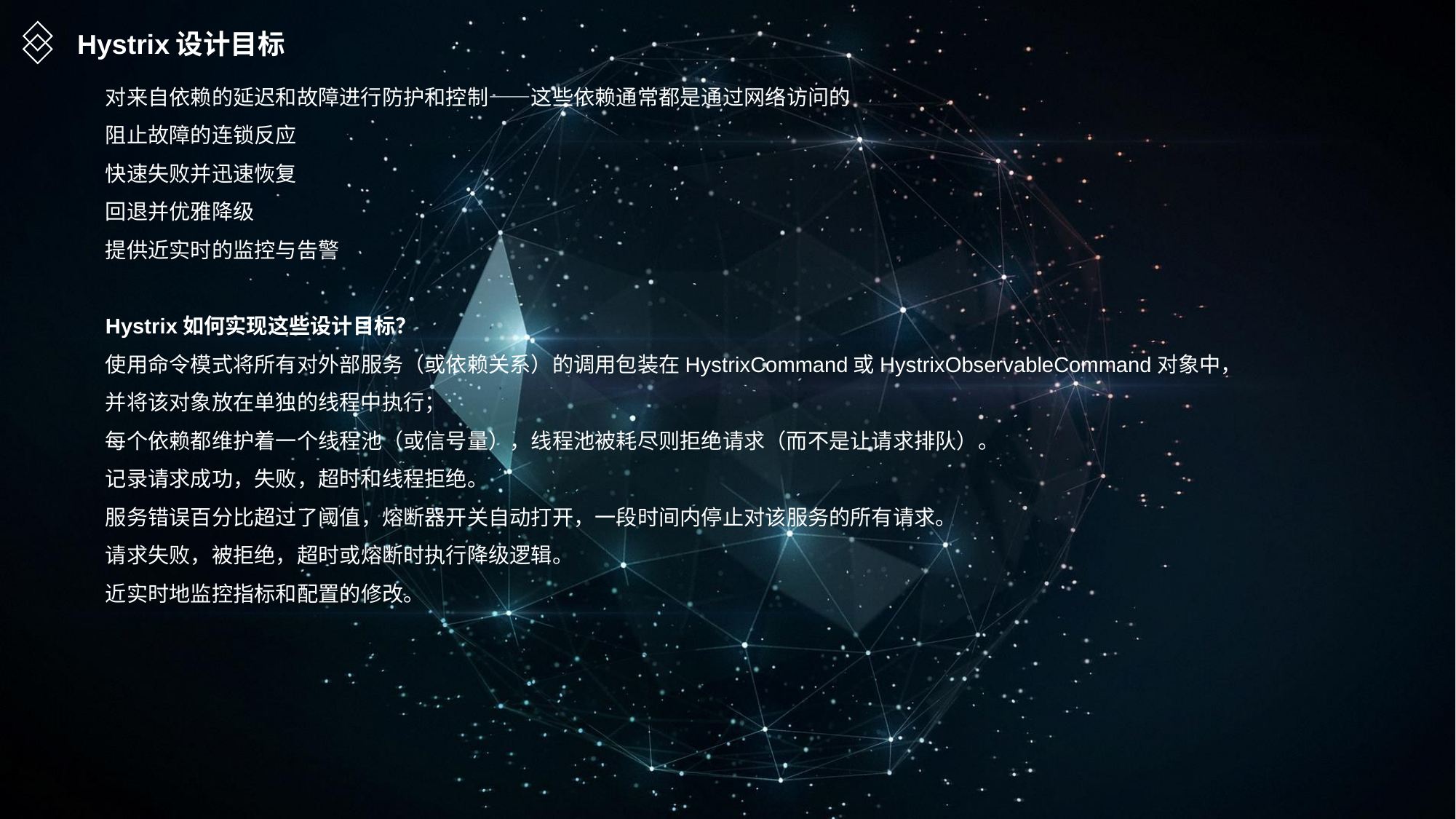

Hystrix设计目标
对来自依赖的延迟和故障进行防护和控制——这些依赖通常都是通过网络访问的
阻止故障的连锁反应
快速失败并迅速恢复
回退并优雅降级
提供近实时的监控与告警
Hystrix如何实现这些设计目标？
使用命令模式将所有对外部服务（或依赖关系）的调用包装在HystrixCommand或HystrixObservableCommand对象中，并将该对象放在单独的线程中执行；
每个依赖都维护着一个线程池（或信号量），线程池被耗尽则拒绝请求（而不是让请求排队）。
记录请求成功，失败，超时和线程拒绝。
服务错误百分比超过了阈值，熔断器开关自动打开，一段时间内停止对该服务的所有请求。
请求失败，被拒绝，超时或熔断时执行降级逻辑。
近实时地监控指标和配置的修改。